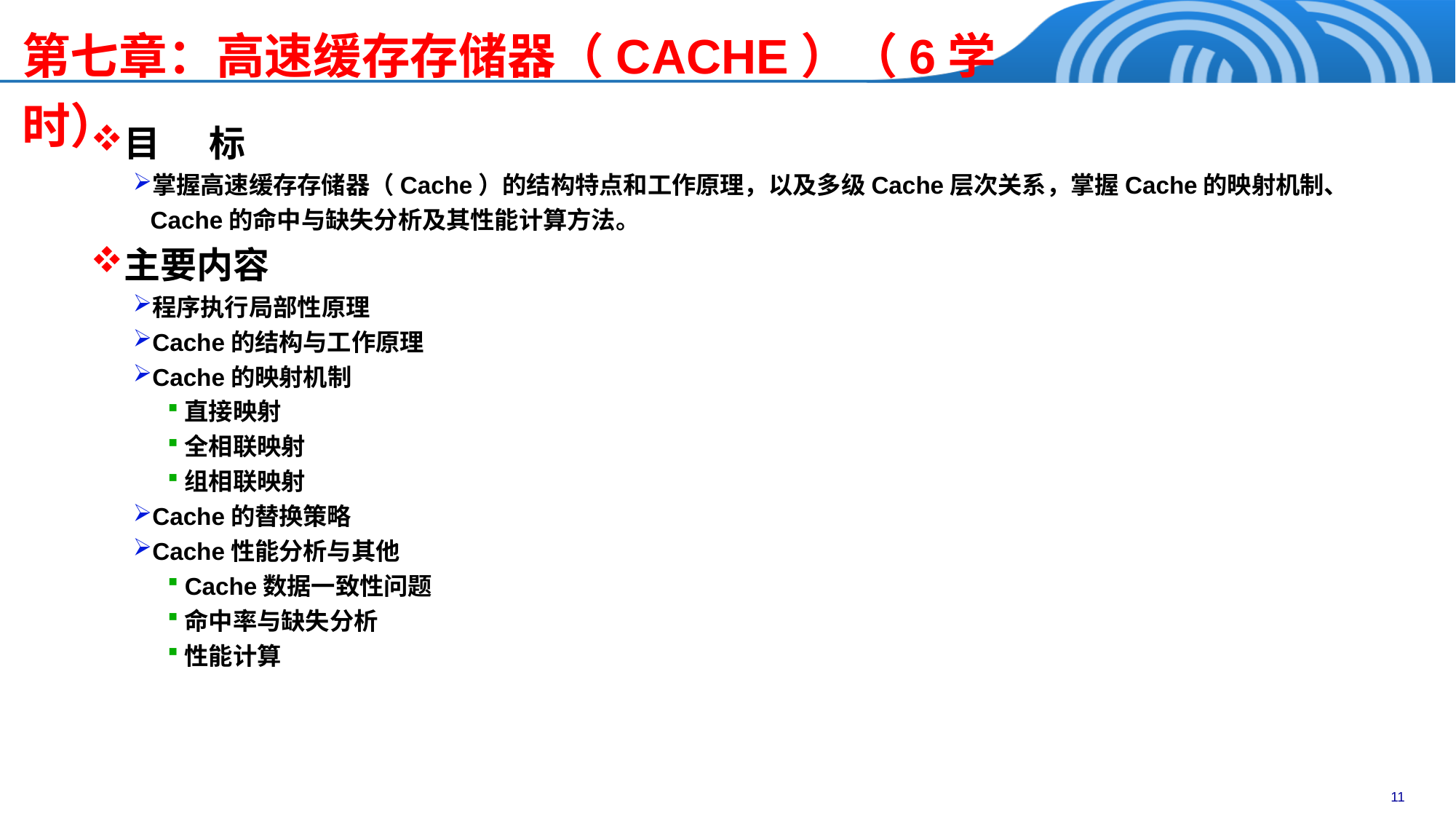

# 第七章：高速缓存存储器（CACHE）（6学时）
目      标
掌握高速缓存存储器（Cache）的结构特点和工作原理，以及多级Cache层次关系，掌握Cache的映射机制、Cache的命中与缺失分析及其性能计算方法。
主要内容
程序执行局部性原理
Cache的结构与工作原理
Cache的映射机制
直接映射
全相联映射
组相联映射
Cache的替换策略
Cache性能分析与其他
Cache数据一致性问题
命中率与缺失分析
性能计算